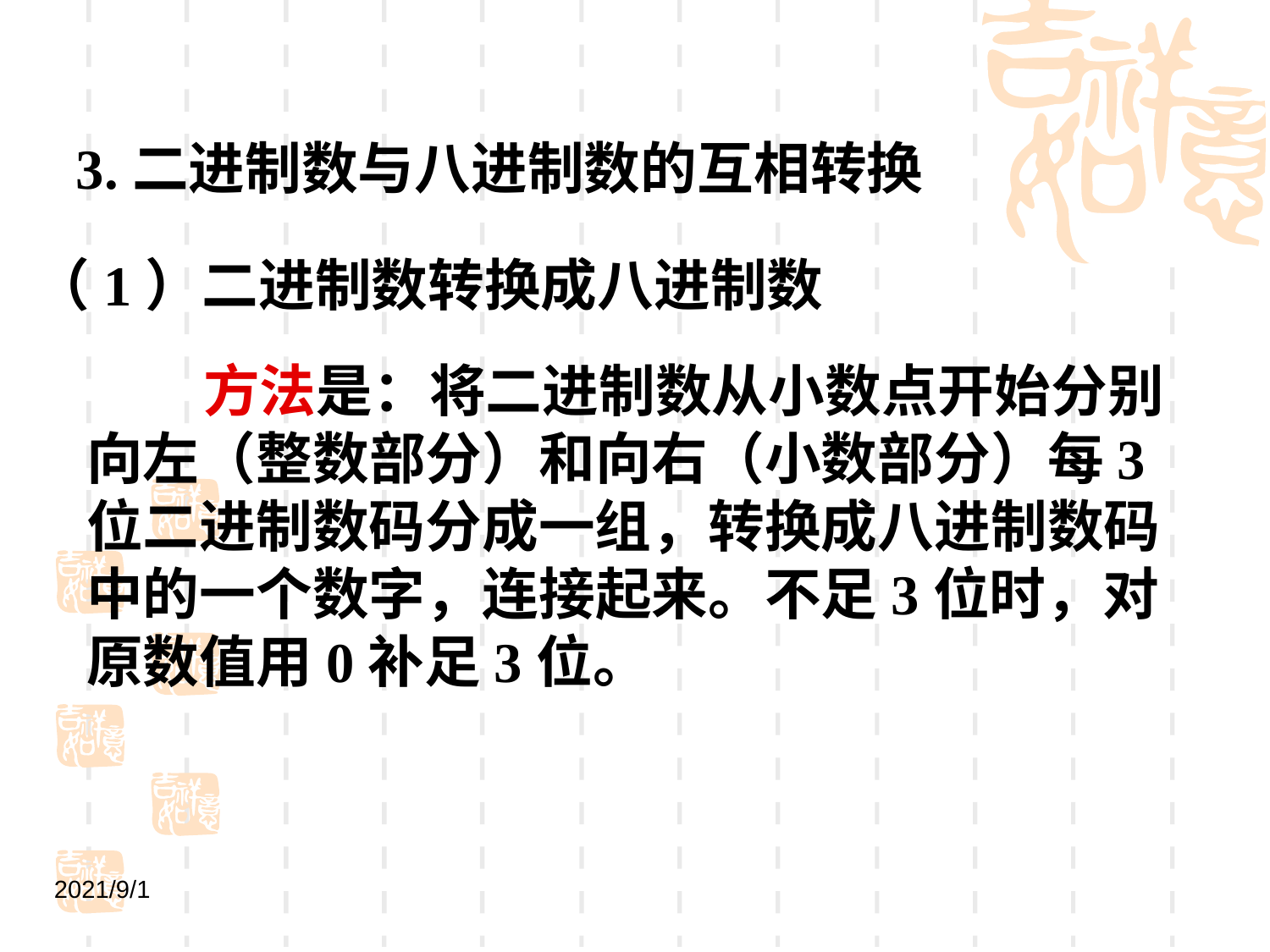

3.二进制数与八进制数的互相转换
（1）二进制数转换成八进制数
        方法是：将二进制数从小数点开始分别向左（整数部分）和向右（小数部分）每3位二进制数码分成一组，转换成八进制数码中的一个数字，连接起来。不足3位时，对原数值用0补足3位。
2021/9/1